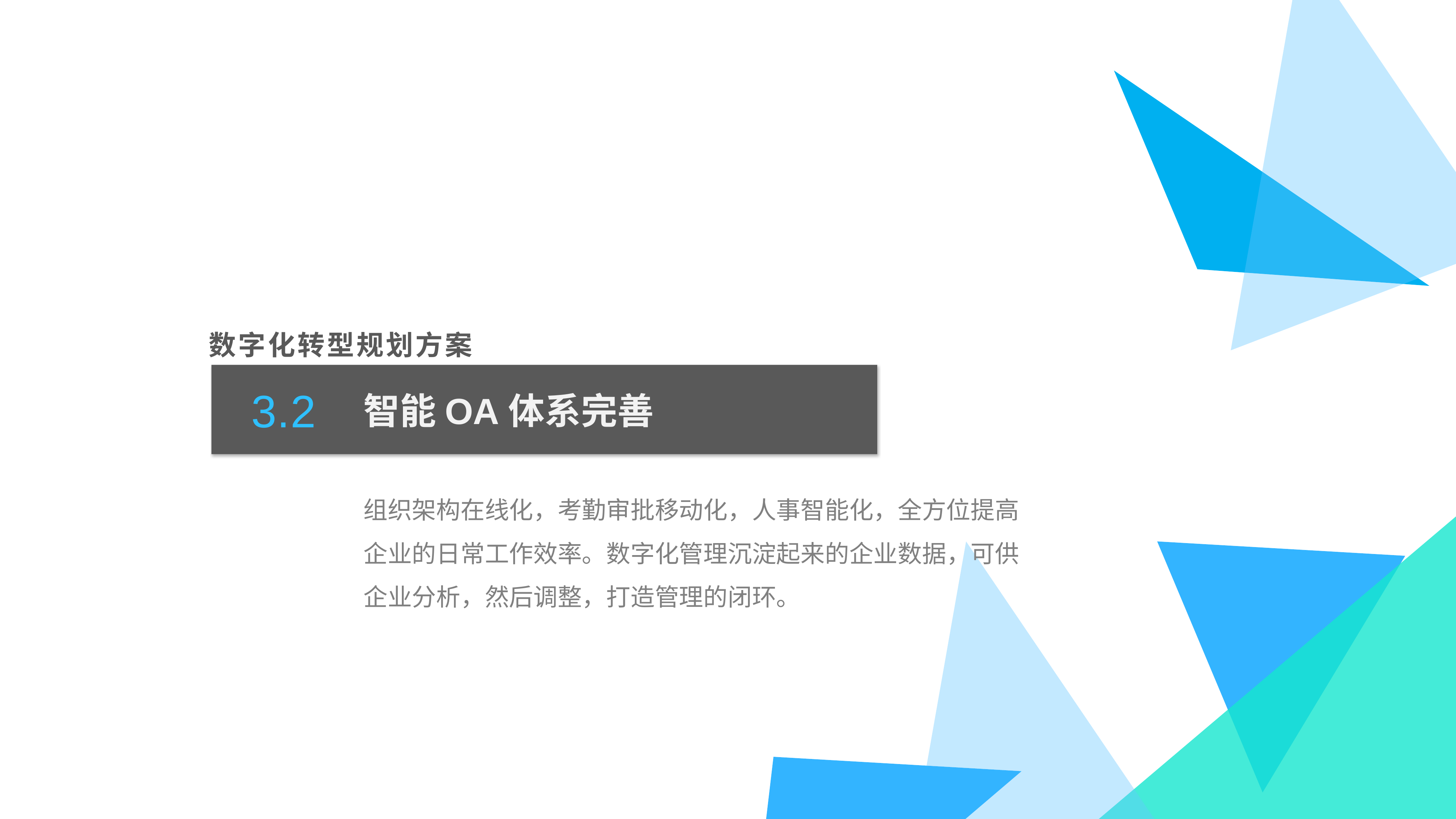

数字化转型规划方案

3.2
# 智能OA体系完善
组织架构在线化，考勤审批移动化，人事智能化，全方位提高企业的日常工作效率。数字化管理沉淀起来的企业数据，可供企业分析，然后调整，打造管理的闭环。